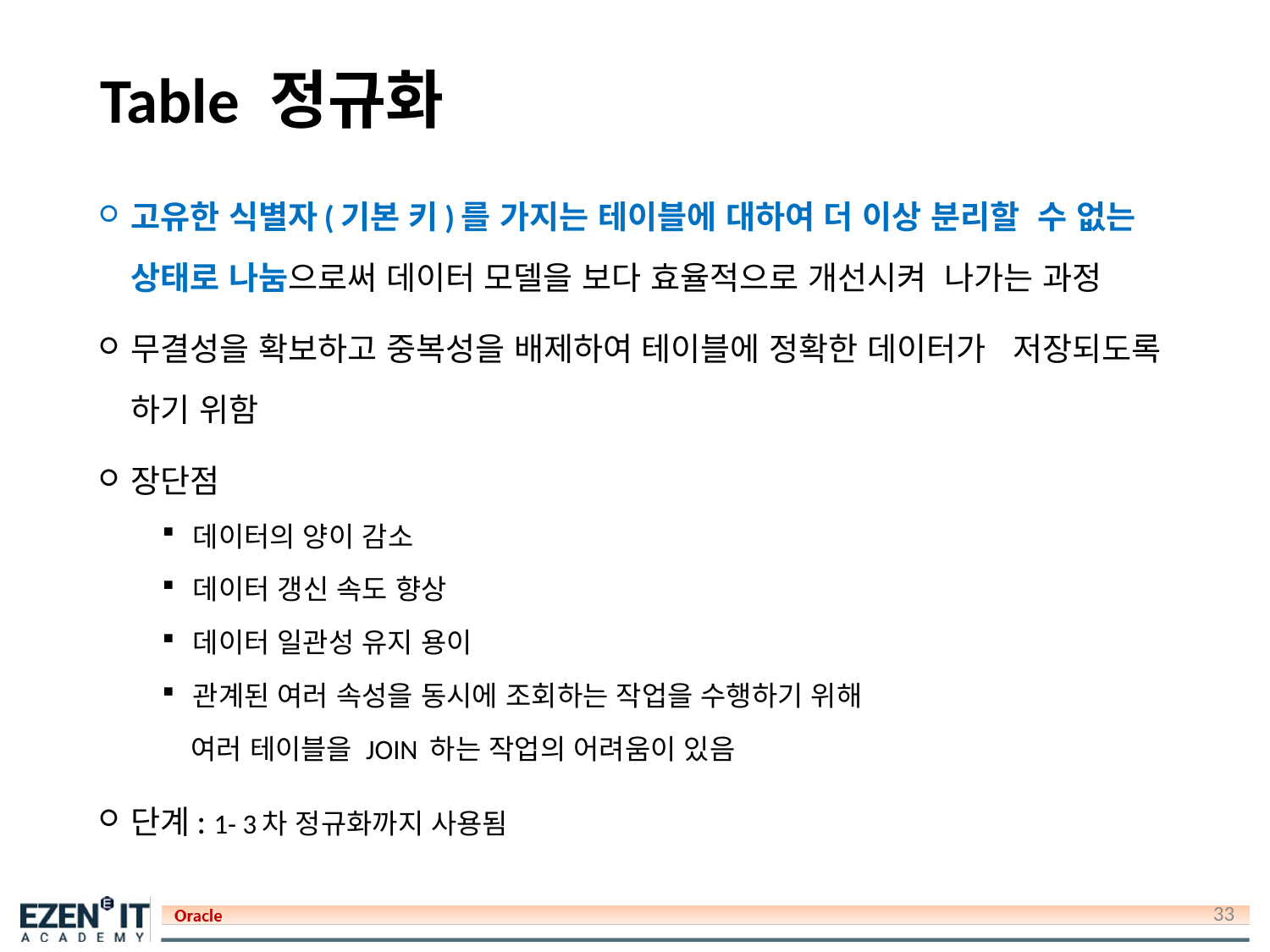

# Table 정규화
고유한 식별자(기본 키)를 가지는 테이블에 대하여 더 이상 분리할  수 없는 상태로 나눔으로써 데이터 모델을 보다 효율적으로 개선시켜  나가는 과정
무결성을 확보하고 중복성을 배제하여 테이블에 정확한 데이터가   저장되도록 하기 위함
장단점
데이터의 양이 감소
데이터 갱신 속도 향상
데이터 일관성 유지 용이
관계된 여러 속성을 동시에 조회하는 작업을 수행하기 위해
   여러 테이블을 JOIN 하는 작업의 어려움이 있음
단계: 1- 3차 정규화까지 사용됨
33